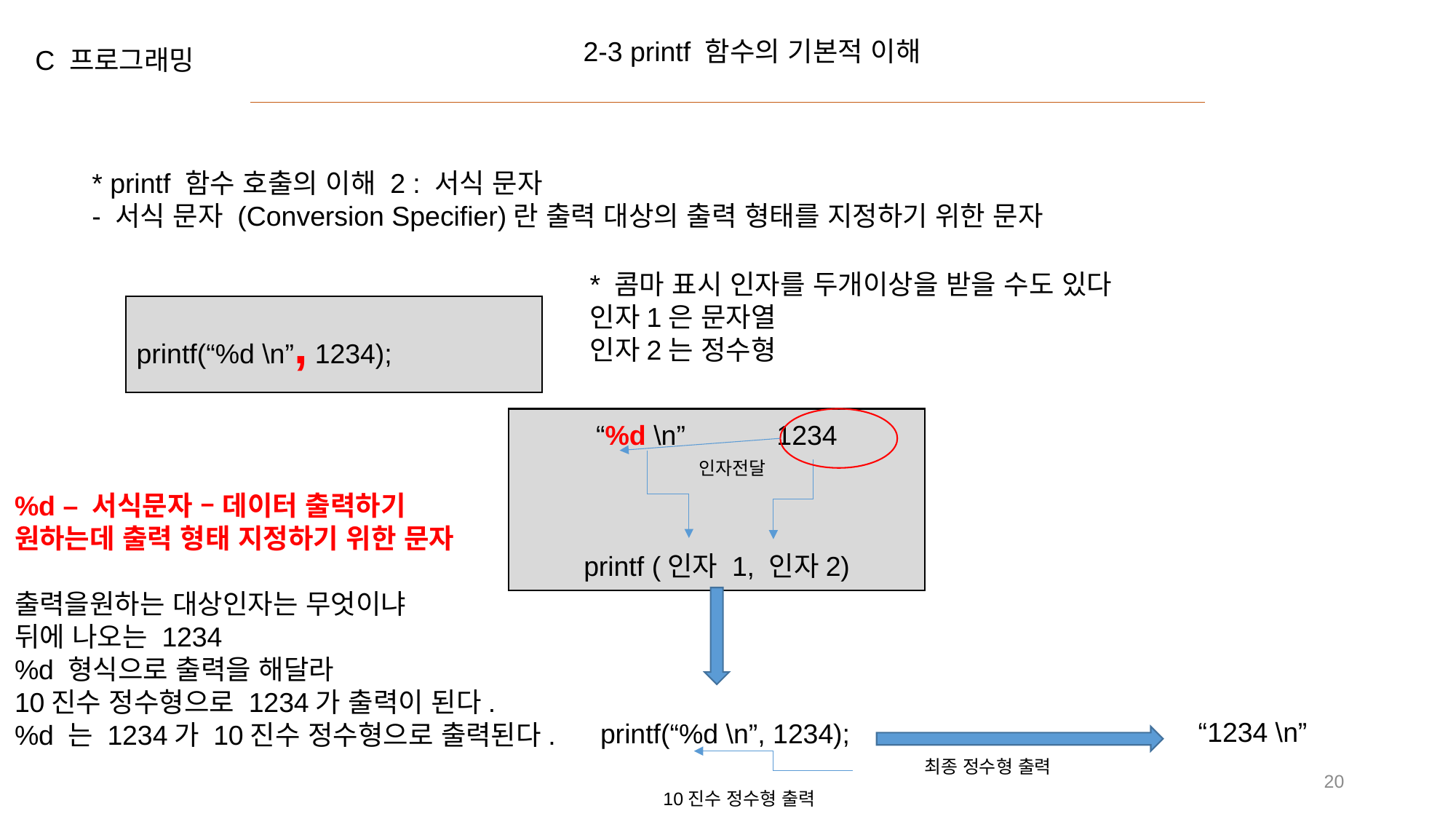

2-3 printf 함수의 기본적 이해
C 프로그래밍
* printf 함수 호출의 이해 2 : 서식 문자
- 서식 문자 (Conversion Specifier)란 출력 대상의 출력 형태를 지정하기 위한 문자
* 콤마 표시 인자를 두개이상을 받을 수도 있다
인자1은 문자열
인자2는 정수형
printf(“%d \n”, 1234);
“%d \n”            1234

printf (인자 1, 인자2)

인자전달
%d – 서식문자 – 데이터 출력하기
원하는데 출력 형태 지정하기 위한 문자

출력을원하는 대상인자는 무엇이냐
뒤에 나오는 1234
%d 형식으로 출력을 해달라
10진수 정수형으로 1234가 출력이 된다.
%d 는 1234가 10진수 정수형으로 출력된다.

“1234 \n”
printf(“%d \n”, 1234);
최종 정수형 출력
20
10진수 정수형 출력